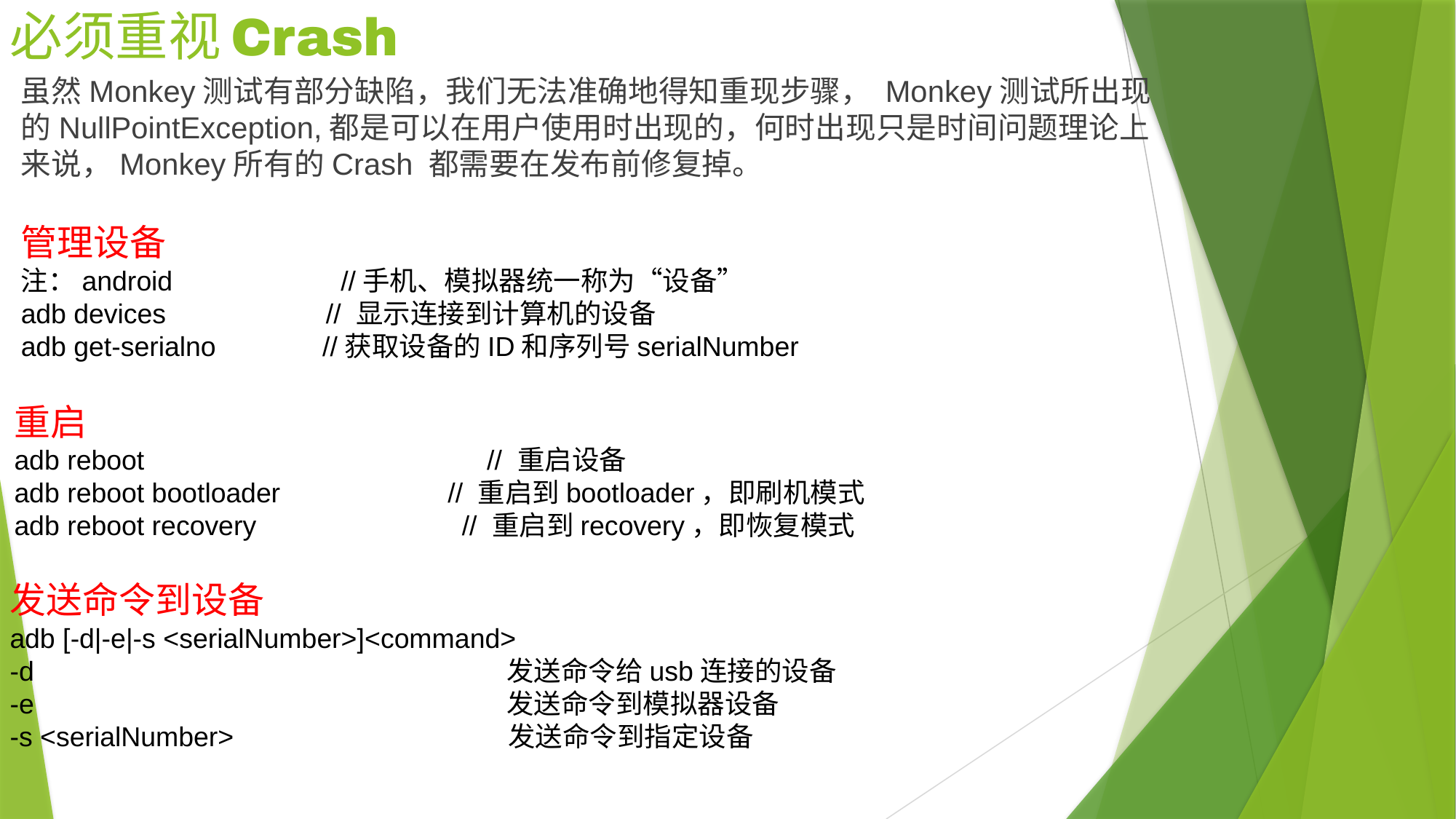

# 必须重视Crash
虽然Monkey测试有部分缺陷，我们无法准确地得知重现步骤， Monkey测试所出现的NullPointException,都是可以在用户使用时出现的，何时出现只是时间问题理论上来说，Monkey所有的Crash 都需要在发布前修复掉。
管理设备
注：android                      //手机、模拟器统一称为“设备”
adb devices                     // 显示连接到计算机的设备
adb get-serialno              //获取设备的ID和序列号serialNumber
重启
adb reboot                                             // 重启设备
adb reboot bootloader                      // 重启到bootloader，即刷机模式
adb reboot recovery                           // 重启到recovery，即恢复模式
发送命令到设备
adb [-d|-e|-s <serialNumber>]<command>
-d                                                             发送命令给usb连接的设备
-e                                                             发送命令到模拟器设备
-s <serialNumber>                                   发送命令到指定设备